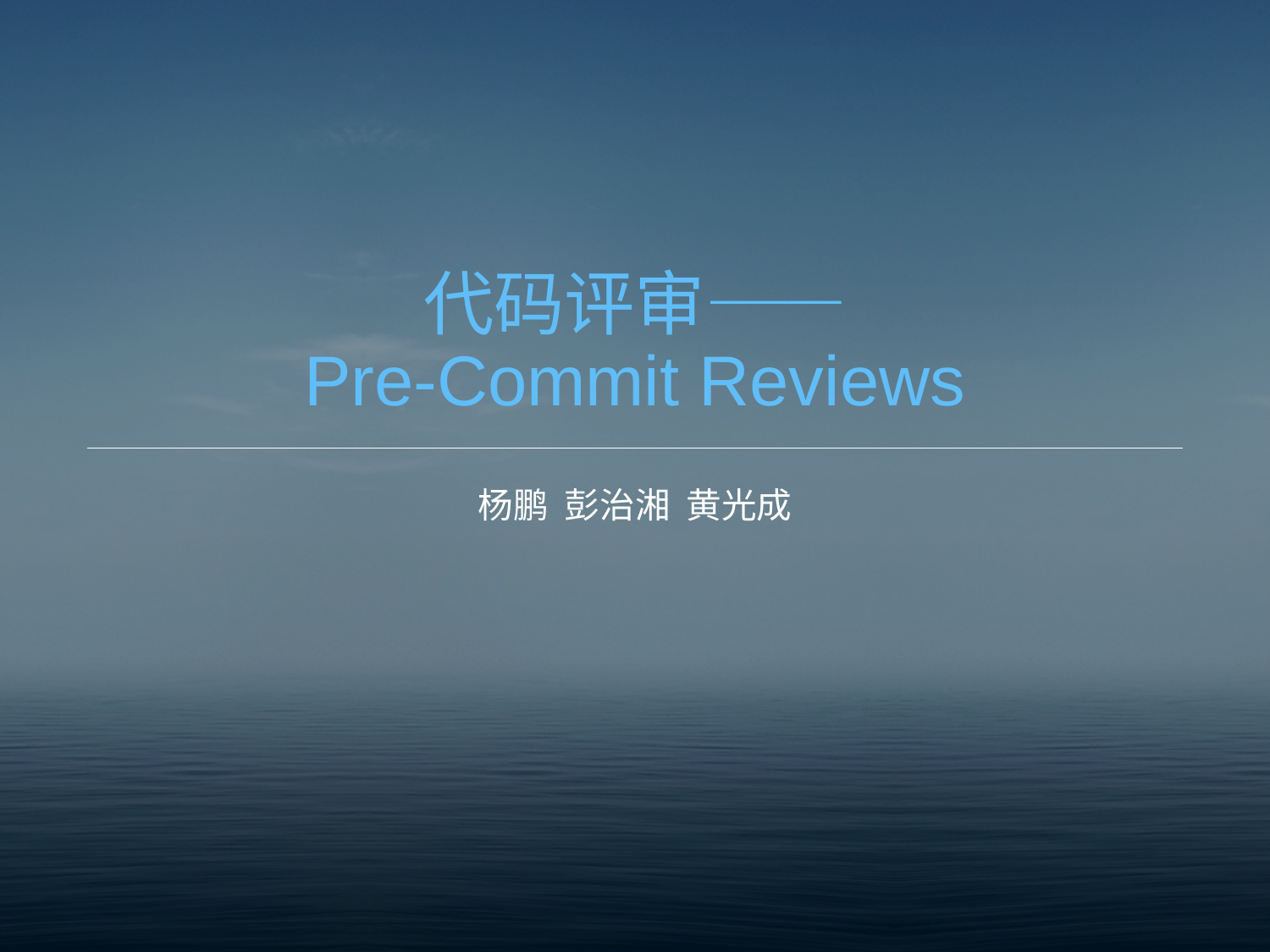

# 代码评审—— Pre-Commit Reviews
杨鹏  彭治湘  黄光成